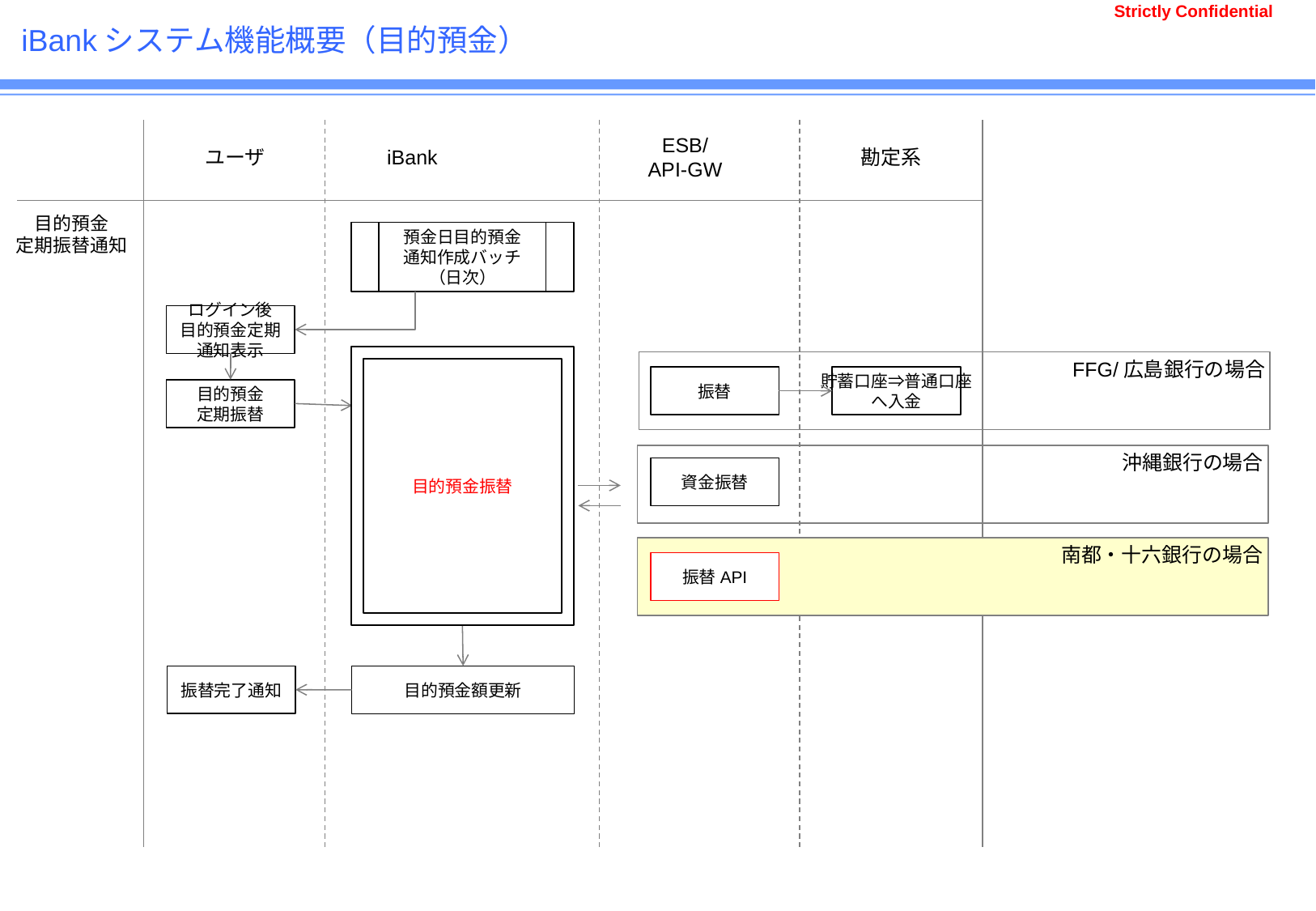

# iBankシステム機能概要（目的預金）
ユーザ
iBank
ESB/
API-GW
勘定系
目的預金
定期振替通知
預金日目的預金
通知作成バッチ
（日次）
ログイン後
目的預金定期
通知表示
目的預金振替
FFG/広島銀行の場合
振替
貯蓄口座⇒普通口座
へ入金
目的預金
定期振替
沖縄銀行の場合
資金振替
南都・十六銀行の場合
振替API
振替完了通知
目的預金額更新